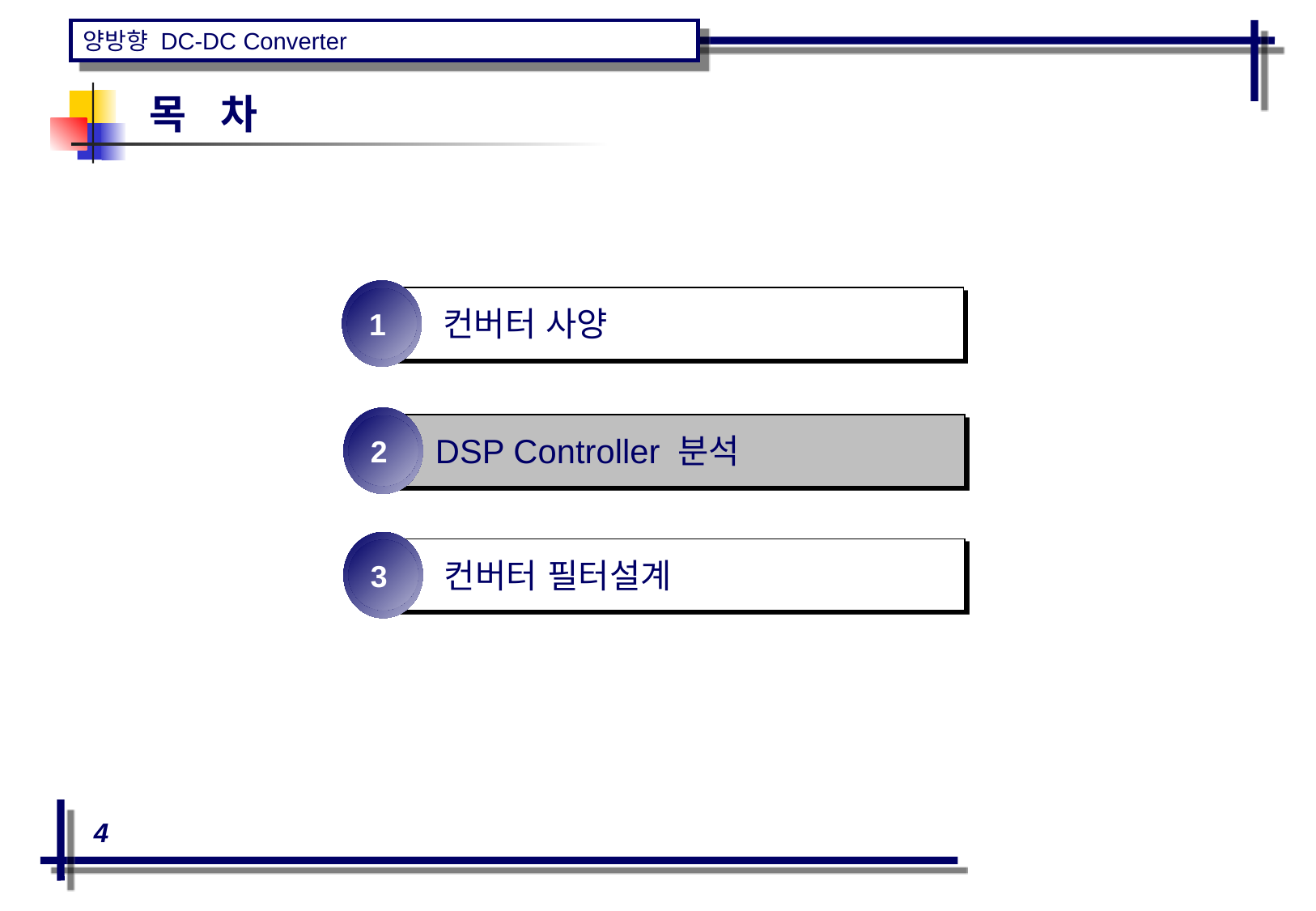

목   차

1
    컨버터 사양

2
    DSP Controller 분석

3
    컨버터 필터설계
4